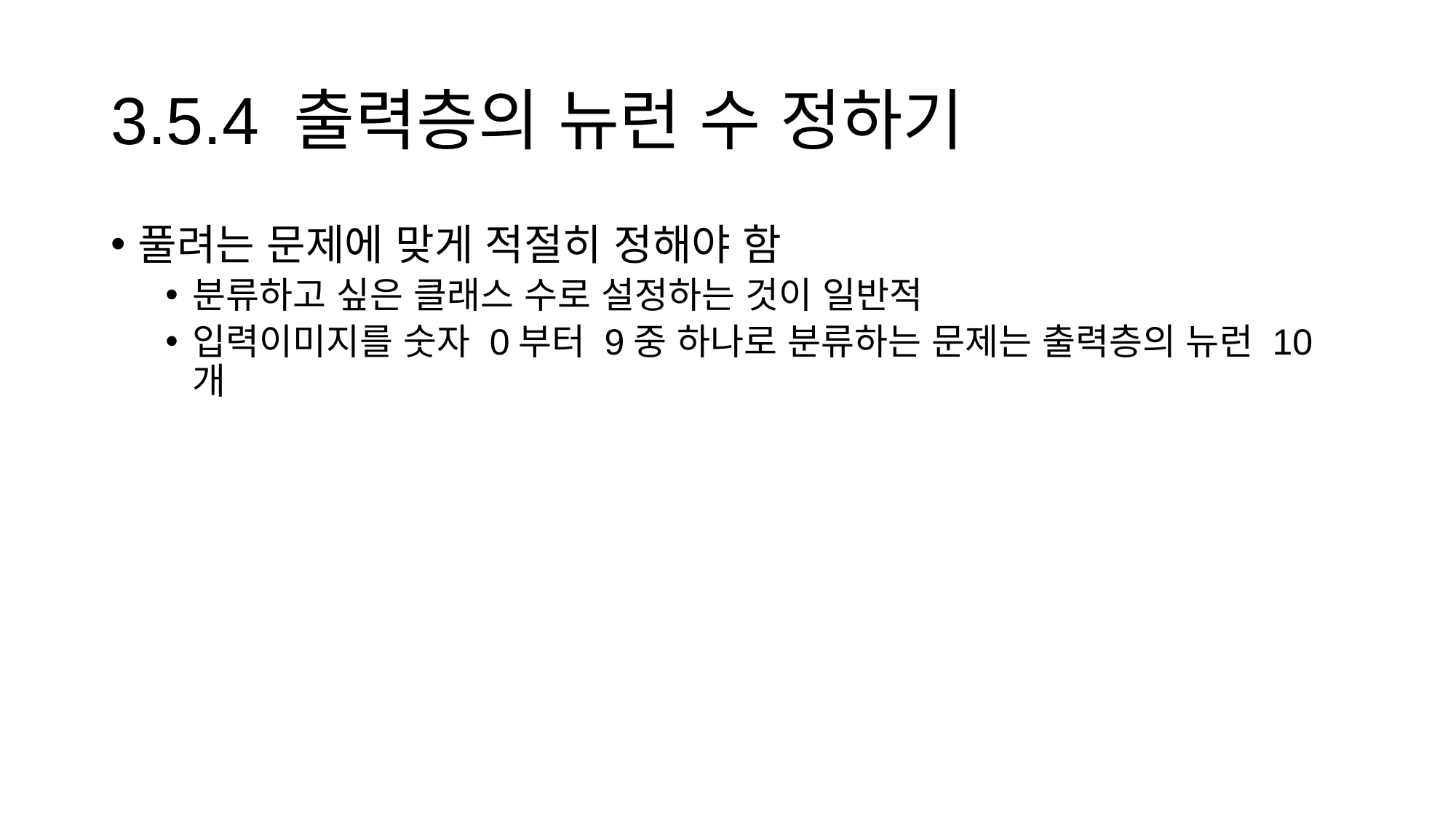

# 3.5.4 출력층의 뉴런 수 정하기
풀려는 문제에 맞게 적절히 정해야 함
분류하고 싶은 클래스 수로 설정하는 것이 일반적
입력이미지를 숫자 0부터 9중 하나로 분류하는 문제는 출력층의 뉴런 10개